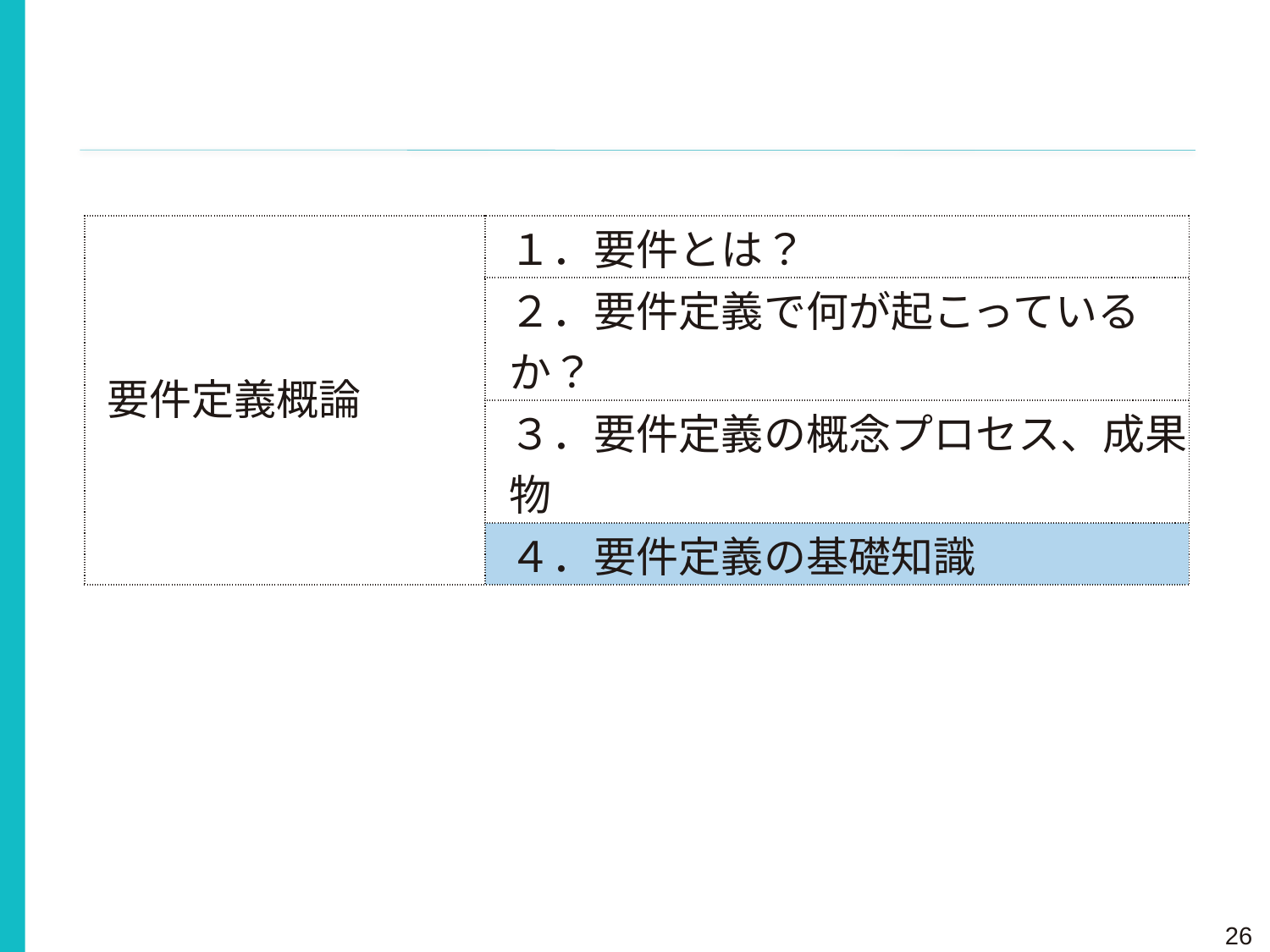

| 要件定義概論 | １．要件とは？ |
| --- | --- |
|  | ２．要件定義で何が起こっているか？ |
|  | ３．要件定義の概念プロセス、成果物 |
|  | ４．要件定義の基礎知識 |
26